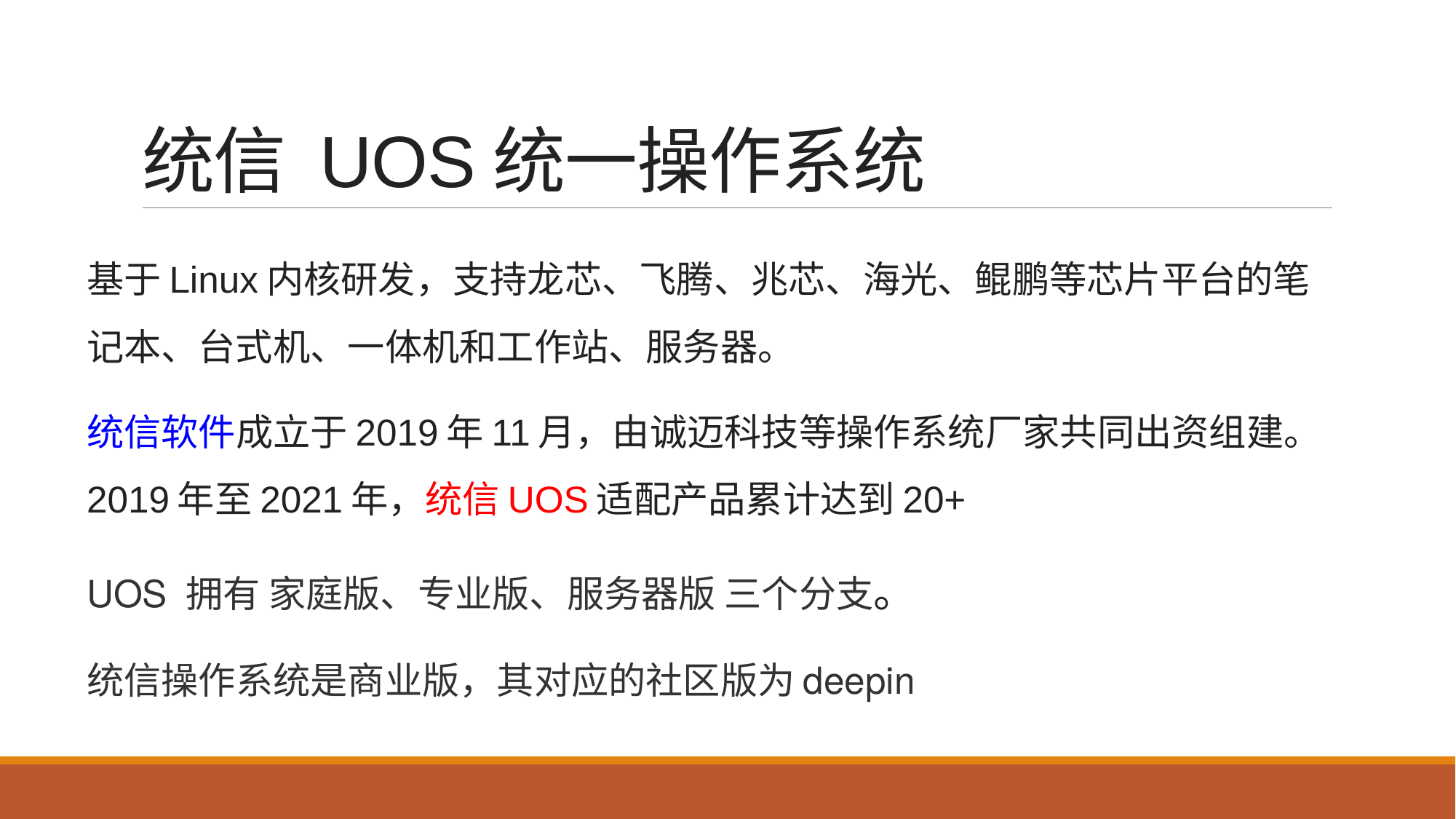

# 统信 UOS统一操作系统
基于Linux内核研发，支持龙芯、飞腾、兆芯、海光、鲲鹏等芯片平台的笔记本、台式机、一体机和工作站、服务器。
统信软件成立于2019年11月，由诚迈科技等操作系统厂家共同出资组建。2019年至2021年，统信UOS适配产品累计达到20+
UOS 拥有 家庭版、专业版、服务器版 三个分支。
统信操作系统是商业版，其对应的社区版为deepin